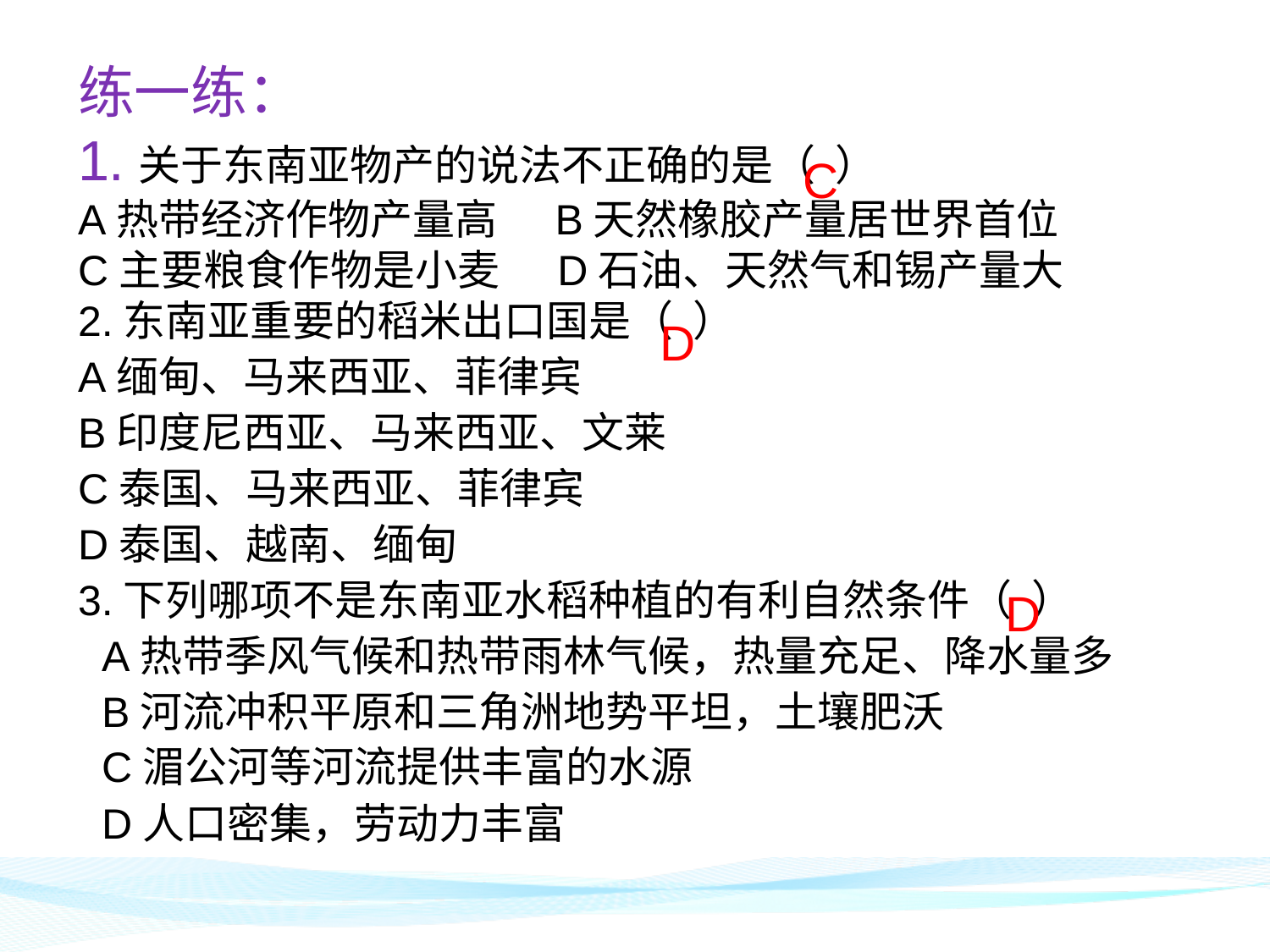

练一练：1.关于东南亚物产的说法不正确的是（  ）      A热带经济作物产量高     B天然橡胶产量居世界首位     C主要粮食作物是小麦     D石油、天然气和锡产量大2.东南亚重要的稻米出口国是（  ）A缅甸、马来西亚、菲律宾
B印度尼西亚、马来西亚、文莱C泰国、马来西亚、菲律宾
D泰国、越南、缅甸3.下列哪项不是东南亚水稻种植的有利自然条件（  ）  A热带季风气候和热带雨林气候，热量充足、降水量多  B河流冲积平原和三角洲地势平坦，土壤肥沃  C湄公河等河流提供丰富的水源  D人口密集，劳动力丰富
C
D
D